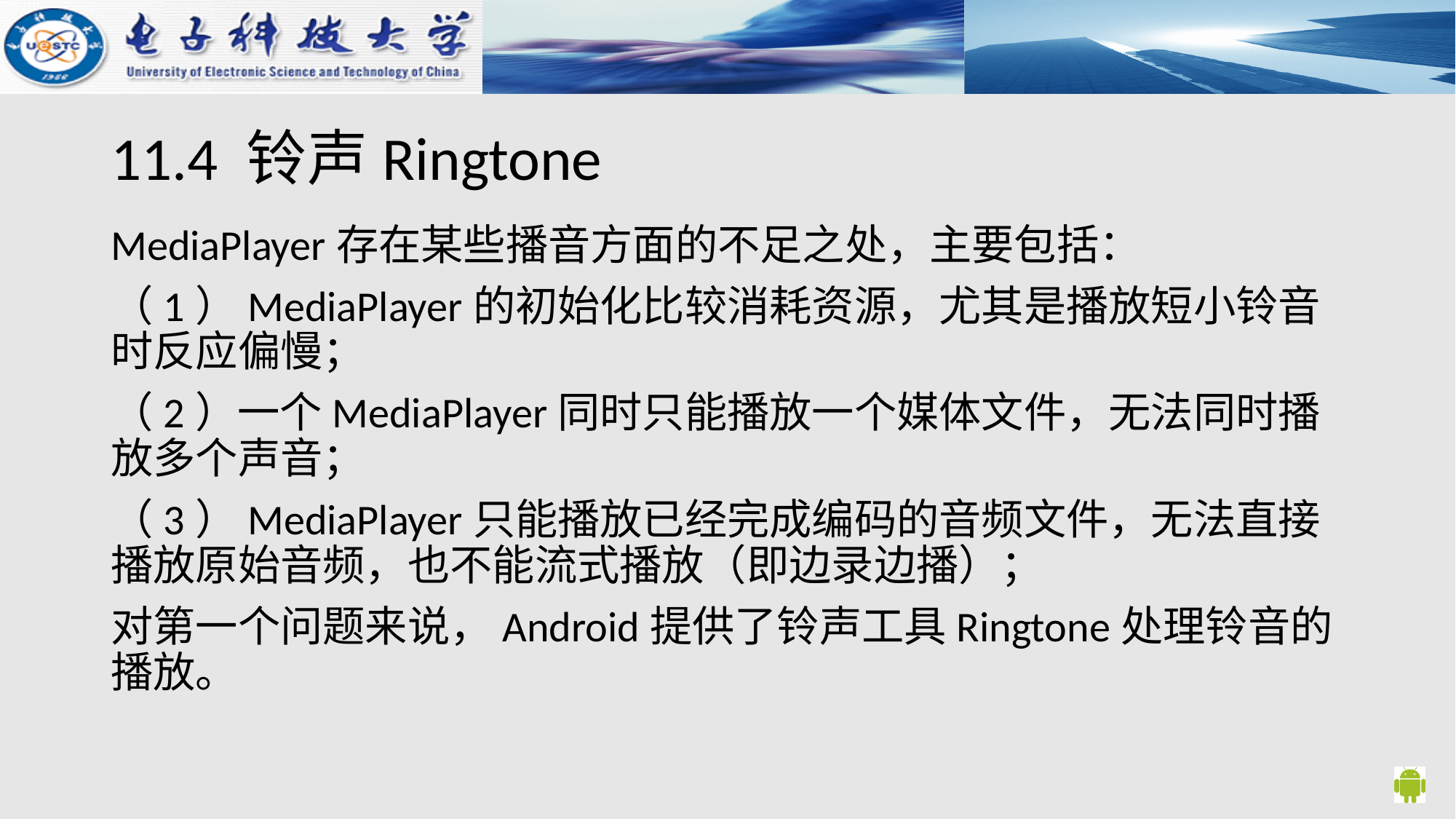

# 11.4 铃声Ringtone
MediaPlayer存在某些播音方面的不足之处，主要包括：
（1）MediaPlayer的初始化比较消耗资源，尤其是播放短小铃音时反应偏慢；
（2）一个MediaPlayer同时只能播放一个媒体文件，无法同时播放多个声音；
（3）MediaPlayer只能播放已经完成编码的音频文件，无法直接播放原始音频，也不能流式播放（即边录边播）；
对第一个问题来说，Android提供了铃声工具Ringtone处理铃音的播放。